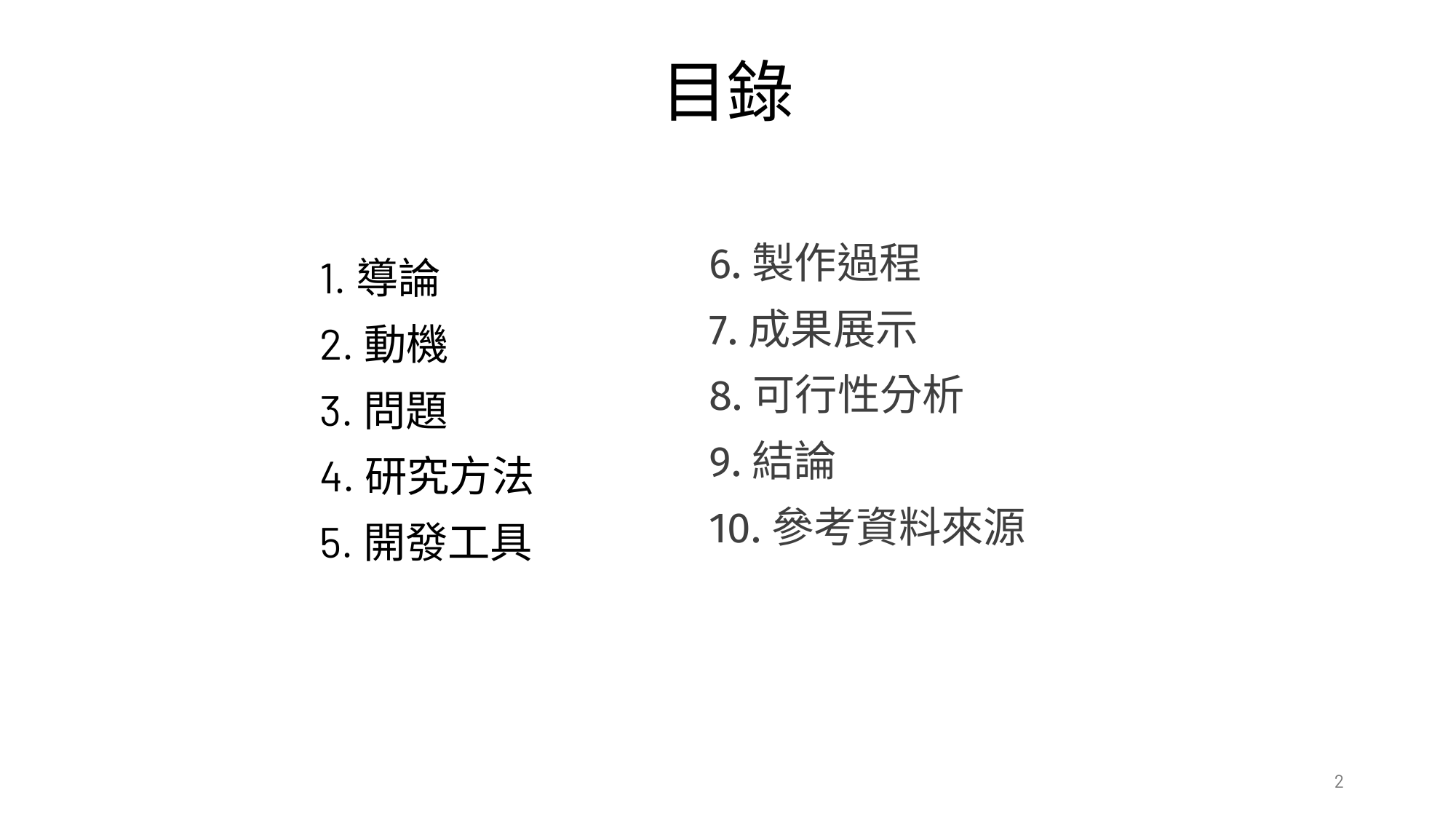

# 目錄
6.製作過程
7.成果展示
8.可行性分析
9.結論
10.參考資料來源
1.導論
2.動機
3.問題
4.研究方法
5.開發工具

2